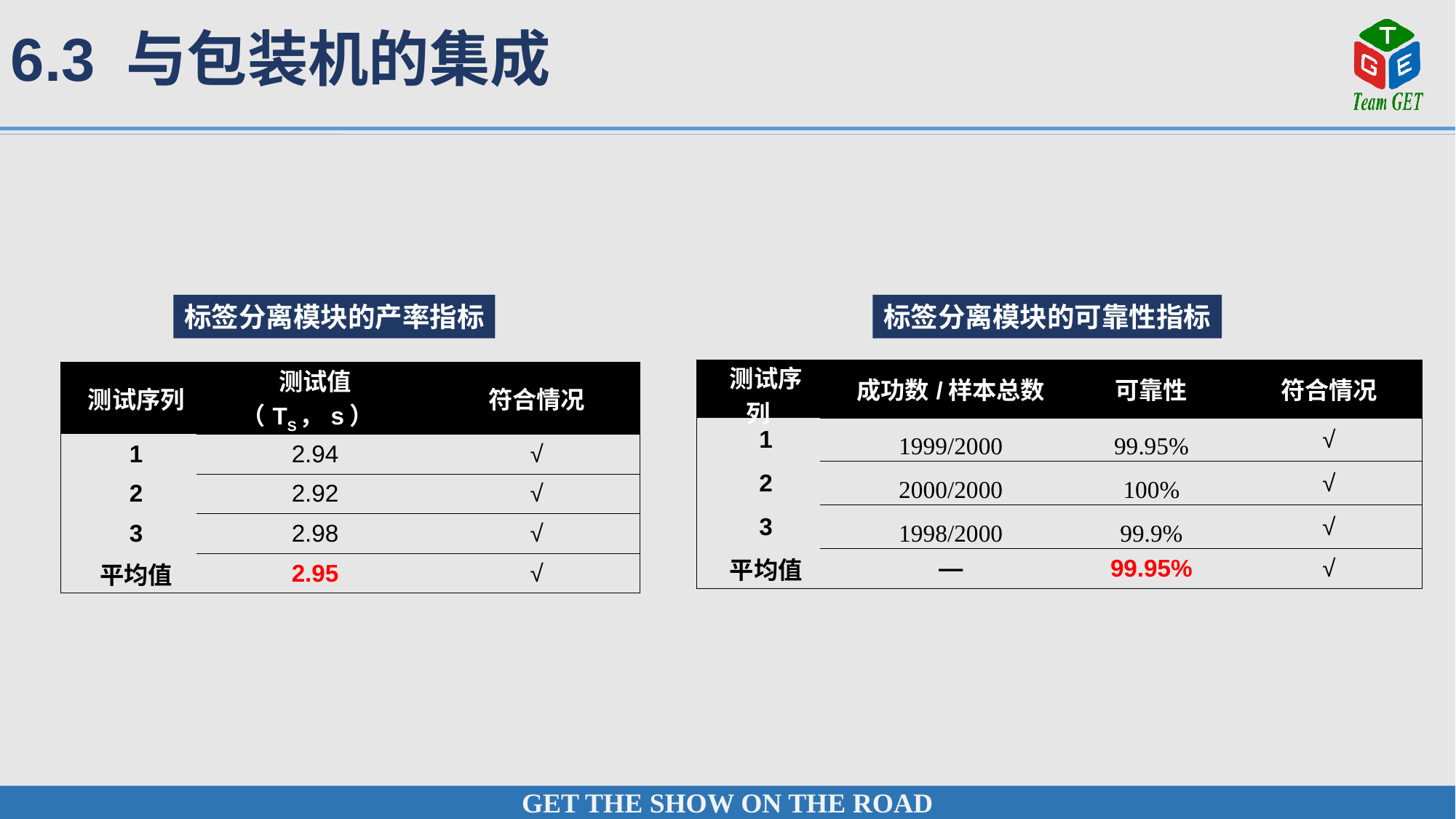

6.3 与包装机的集成
标签分离模块的产率指标
标签分离模块的可靠性指标
| 测试序列 | 成功数/样本总数 | 可靠性 | 符合情况 |
| --- | --- | --- | --- |
| 1 | 1999/2000 | 99.95% | √ |
| 2 | 2000/2000 | 100% | √ |
| 3 | 1998/2000 | 99.9% | √ |
| 平均值 | — | 99.95% | √ |
| 测试序列 | 测试值（TS，s） | 符合情况 |
| --- | --- | --- |
| 1 | 2.94 | √ |
| 2 | 2.92 | √ |
| 3 | 2.98 | √ |
| 平均值 | 2.95 | √ |